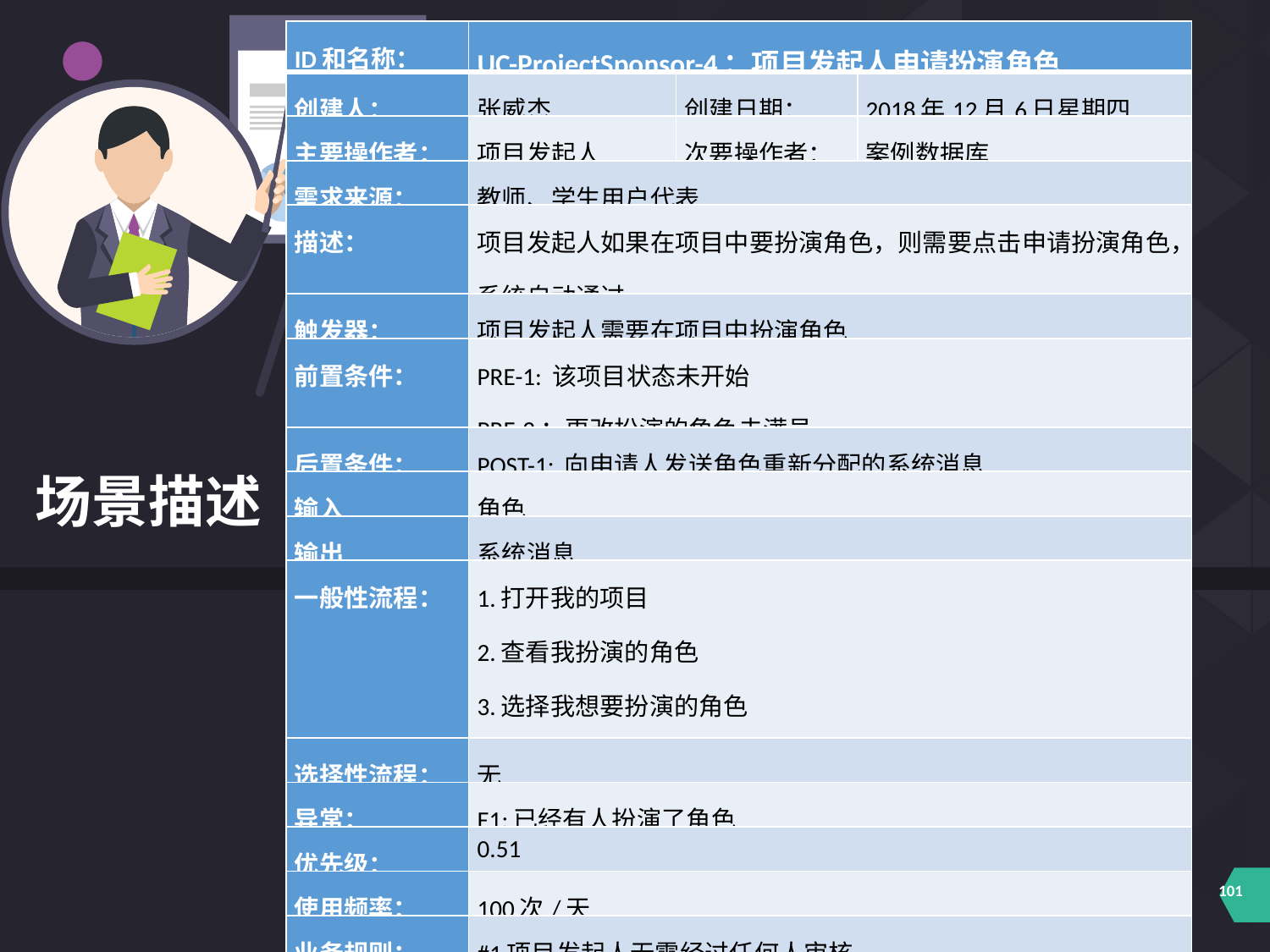

| ID和名称： | UC-ProjectSponsor-4：项目发起人申请扮演角色 |  |  |
| --- | --- | --- | --- |
| 创建人： | 张威杰 | 创建日期： | 2018年12月6日星期四 |
| 主要操作者： | 项目发起人 | 次要操作者： | 案例数据库 |
| 需求来源： | 教师、学生用户代表 |  |  |
| 描述： | 项目发起人如果在项目中要扮演角色，则需要点击申请扮演角色，系统自动通过。 |  |  |
| 触发器： | 项目发起人需要在项目中扮演角色 |  |  |
| 前置条件： | PRE-1: 该项目状态未开始 PRE-2：更改扮演的角色未满员 |  |  |
| 后置条件： | POST-1: 向申请人发送角色重新分配的系统消息 |  |  |
| 输入 | 角色 |  |  |
| 输出 | 系统消息 |  |  |
| 一般性流程： | 1.打开我的项目 2.查看我扮演的角色 3.选择我想要扮演的角色 4.点击确定 |  |  |
| 选择性流程： | 无 |  |  |
| 异常： | E1:已经有人扮演了角色 |  |  |
| 优先级： | 0.51 |  |  |
| 使用频率： | 100次/天 |  |  |
| 业务规则： | #1项目发起人无需经过任何人审核 |  |  |
| 其他信息： | 无 |  |  |
| 假设： | 每天有100位用户申请扮演角色 |  |  |

场景描述